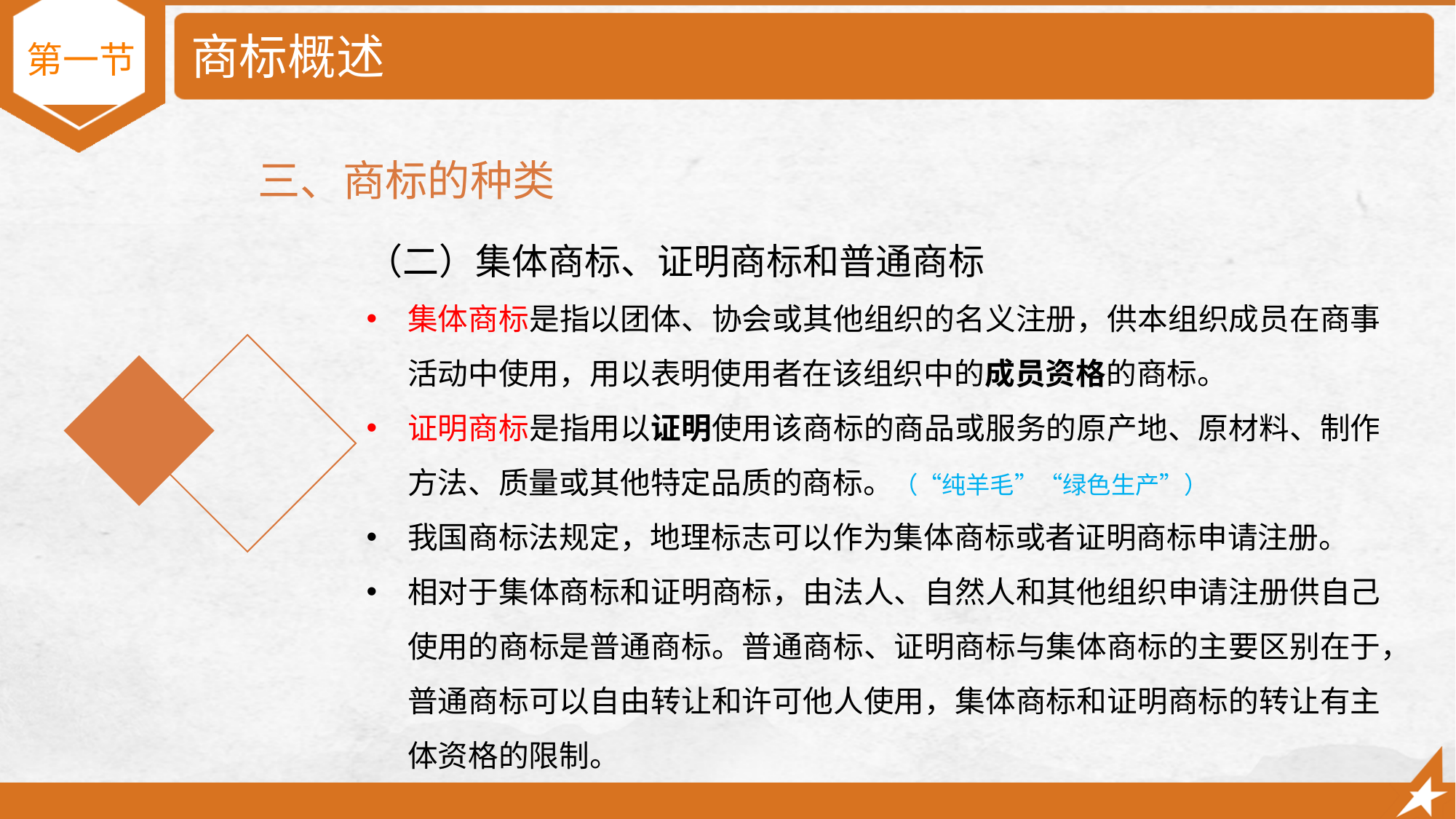

# 商标概述
第一节
三、商标的种类
（二）集体商标、证明商标和普通商标
集体商标是指以团体、协会或其他组织的名义注册，供本组织成员在商事活动中使用，用以表明使用者在该组织中的成员资格的商标。
证明商标是指用以证明使用该商标的商品或服务的原产地、原材料、制作方法、质量或其他特定品质的商标。（“纯羊毛”“绿色生产”）
我国商标法规定，地理标志可以作为集体商标或者证明商标申请注册。
相对于集体商标和证明商标，由法人、自然人和其他组织申请注册供自己使用的商标是普通商标。普通商标、证明商标与集体商标的主要区别在于，普通商标可以自由转让和许可他人使用，集体商标和证明商标的转让有主体资格的限制。